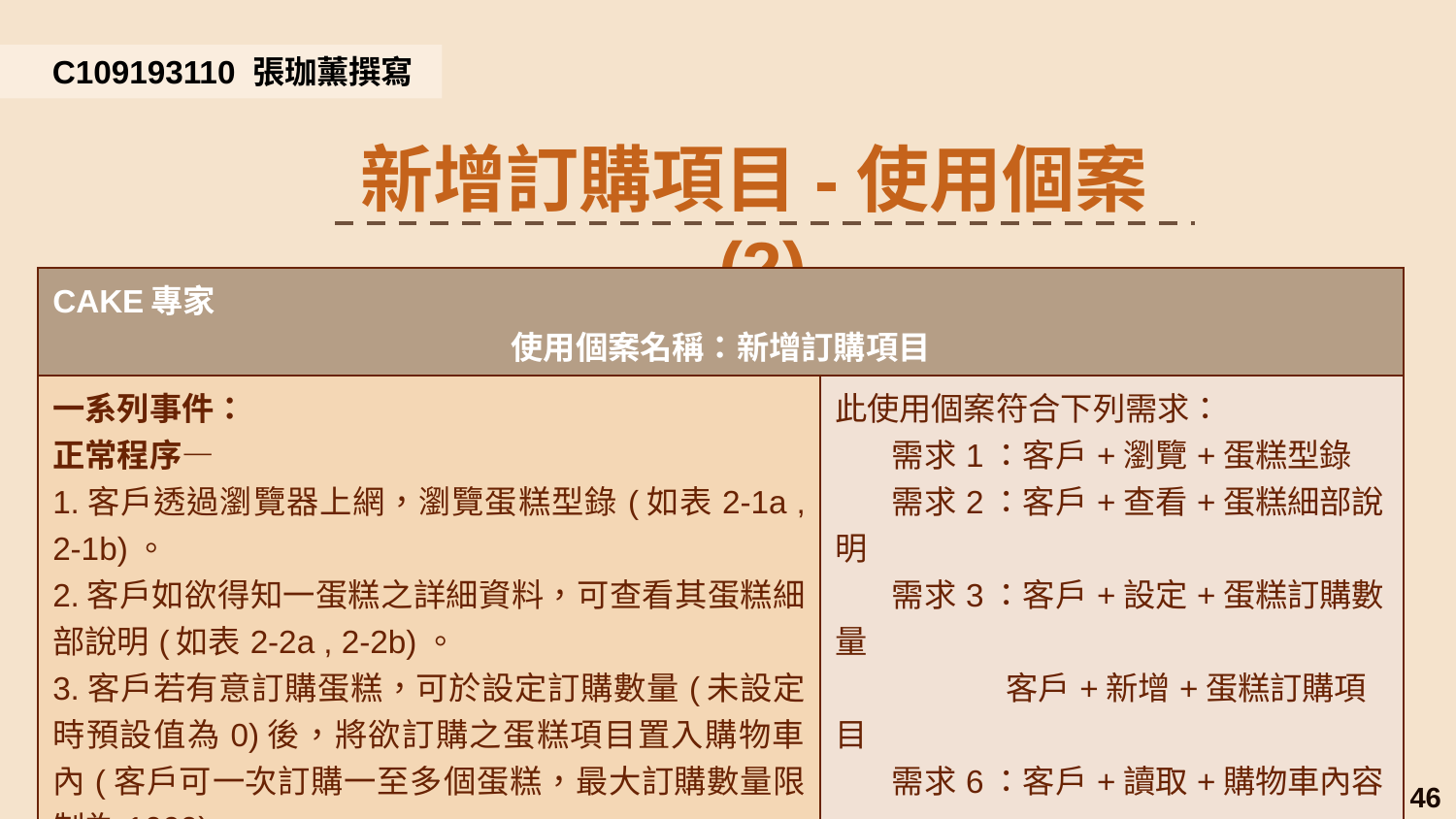

C109193110 張珈薰撰寫
新增訂購項目-使用個案(2)
| CAKE專家 使用個案名稱：新增訂購項目 |  |
| --- | --- |
| 一系列事件： 正常程序— 1.客戶透過瀏覽器上網，瀏覽蛋糕型錄(如表2-1a , 2-1b)。 2.客戶如欲得知一蛋糕之詳細資料，可查看其蛋糕細部說明(如表2-2a , 2-2b)。 3.客戶若有意訂購蛋糕，可於設定訂購數量(未設定時預設值為0)後，將欲訂購之蛋糕項目置入購物車內(客戶可一次訂購一至多個蛋糕，最大訂購數量限制為1000)。 | 此使用個案符合下列需求： 需求1：客戶+瀏覽+蛋糕型錄 需求2：客戶+查看+蛋糕細部說明 需求3：客戶+設定+蛋糕訂購數量 客戶+新增+蛋糕訂購項目 需求6：客戶+讀取+購物車內容 符合「順序內聚力」 |
46